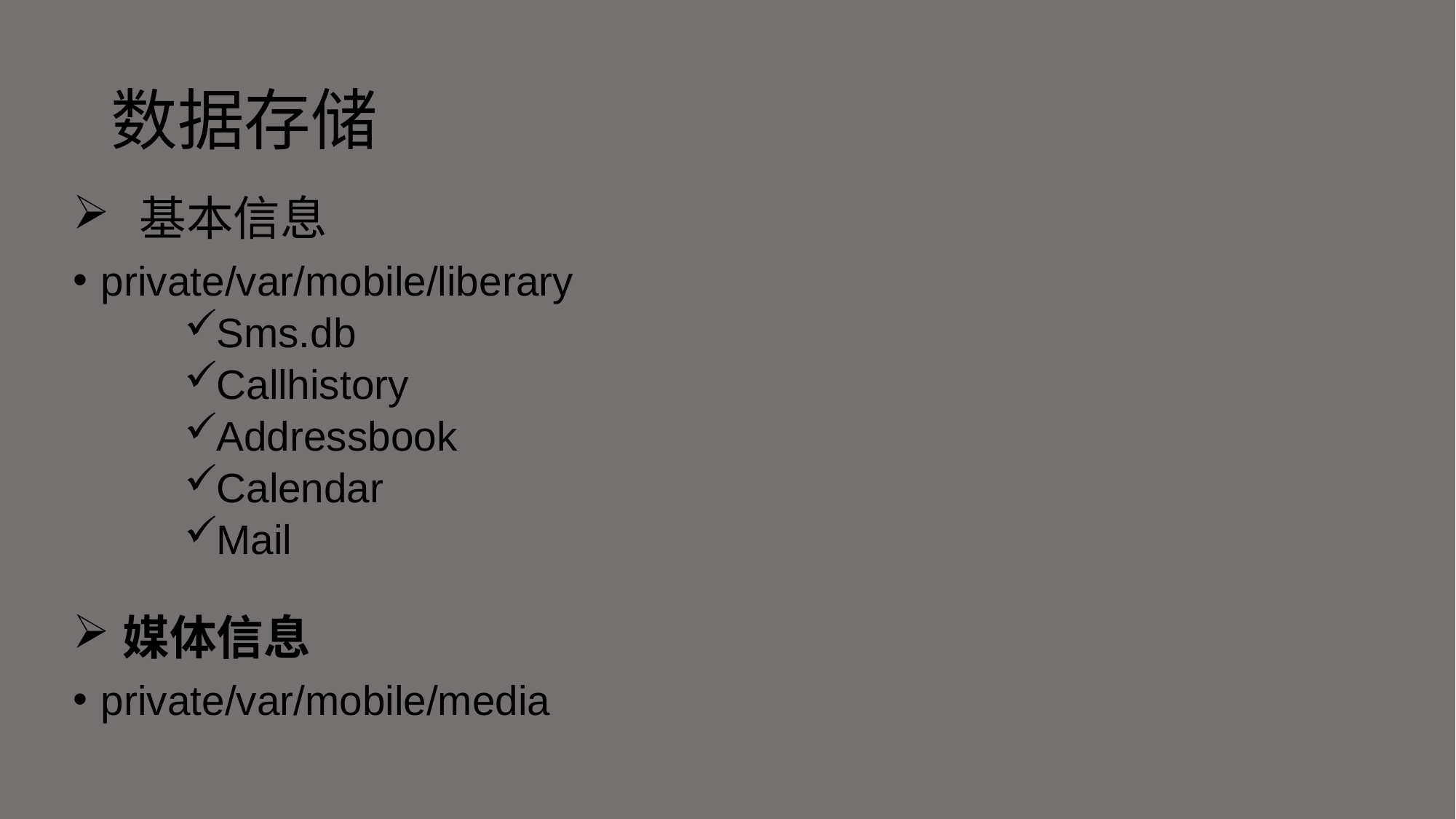

# 数据存储
基本信息
private/var/mobile/liberary
Sms.db
Callhistory
Addressbook
Calendar
Mail

媒体信息
private/var/mobile/media